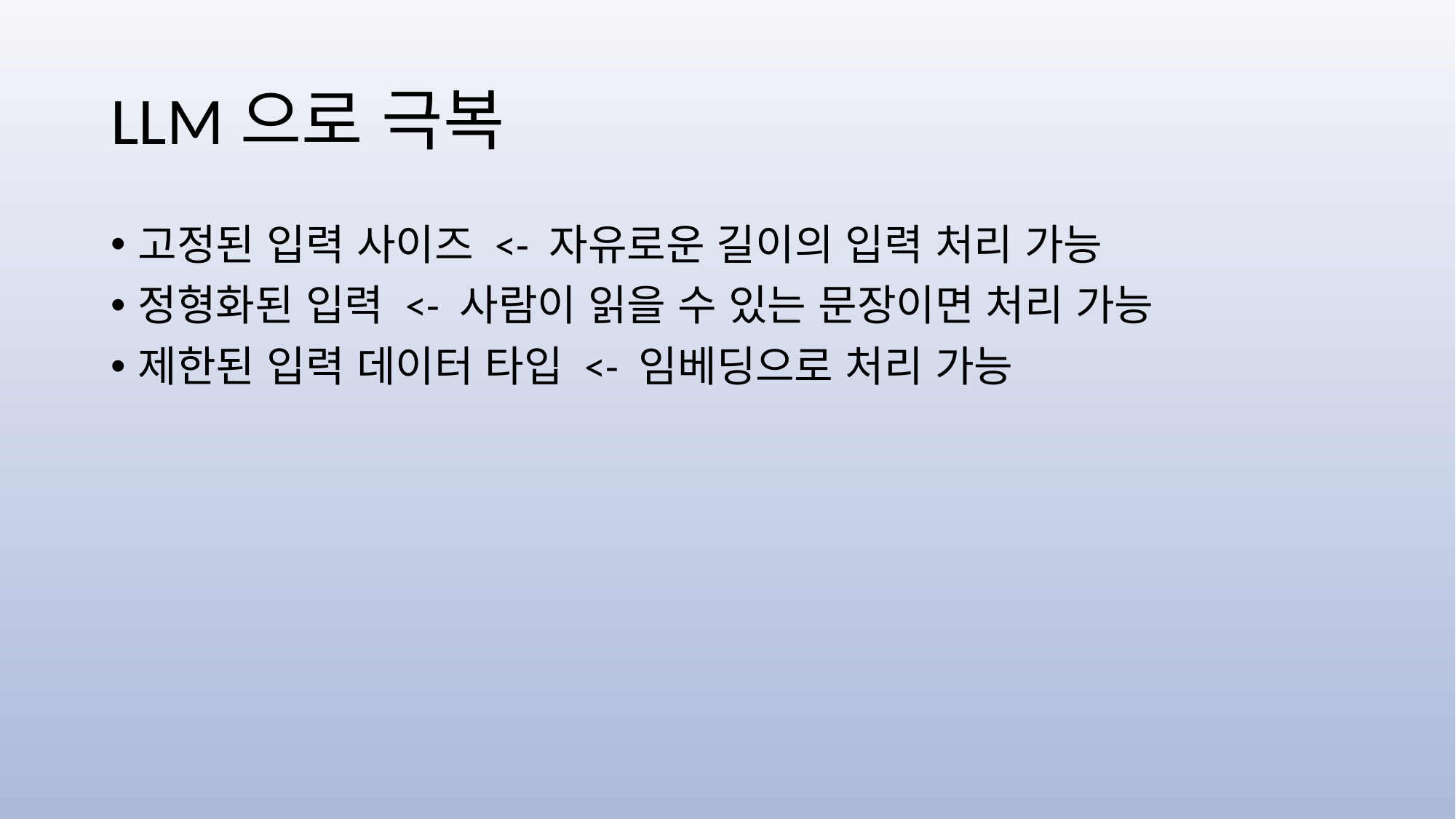

# LLM으로 극복
고정된 입력 사이즈 <- 자유로운 길이의 입력 처리 가능
정형화된 입력 <- 사람이 읽을 수 있는 문장이면 처리 가능
제한된 입력 데이터 타입 <- 임베딩으로 처리 가능